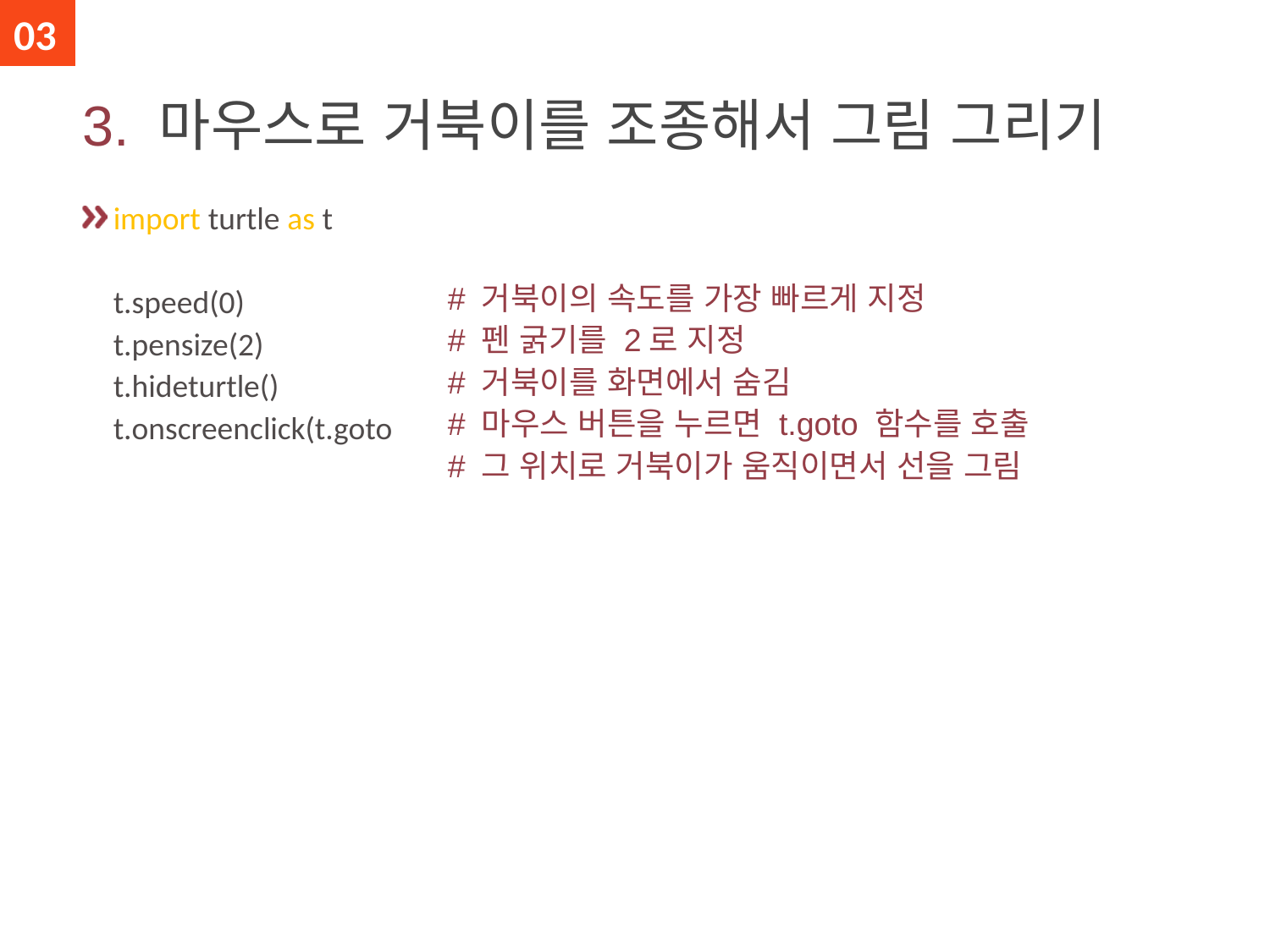

03
# 3. 마우스로 거북이를 조종해서 그림 그리기
import turtle as t
t.speed(0)
t.pensize(2)
t.hideturtle()
t.onscreenclick(t.goto
# 거북이의 속도를 가장 빠르게 지정 # 펜 굵기를 2로 지정 # 거북이를 화면에서 숨김 # 마우스 버튼을 누르면 t.goto 함수를 호출 # 그 위치로 거북이가 움직이면서 선을 그림